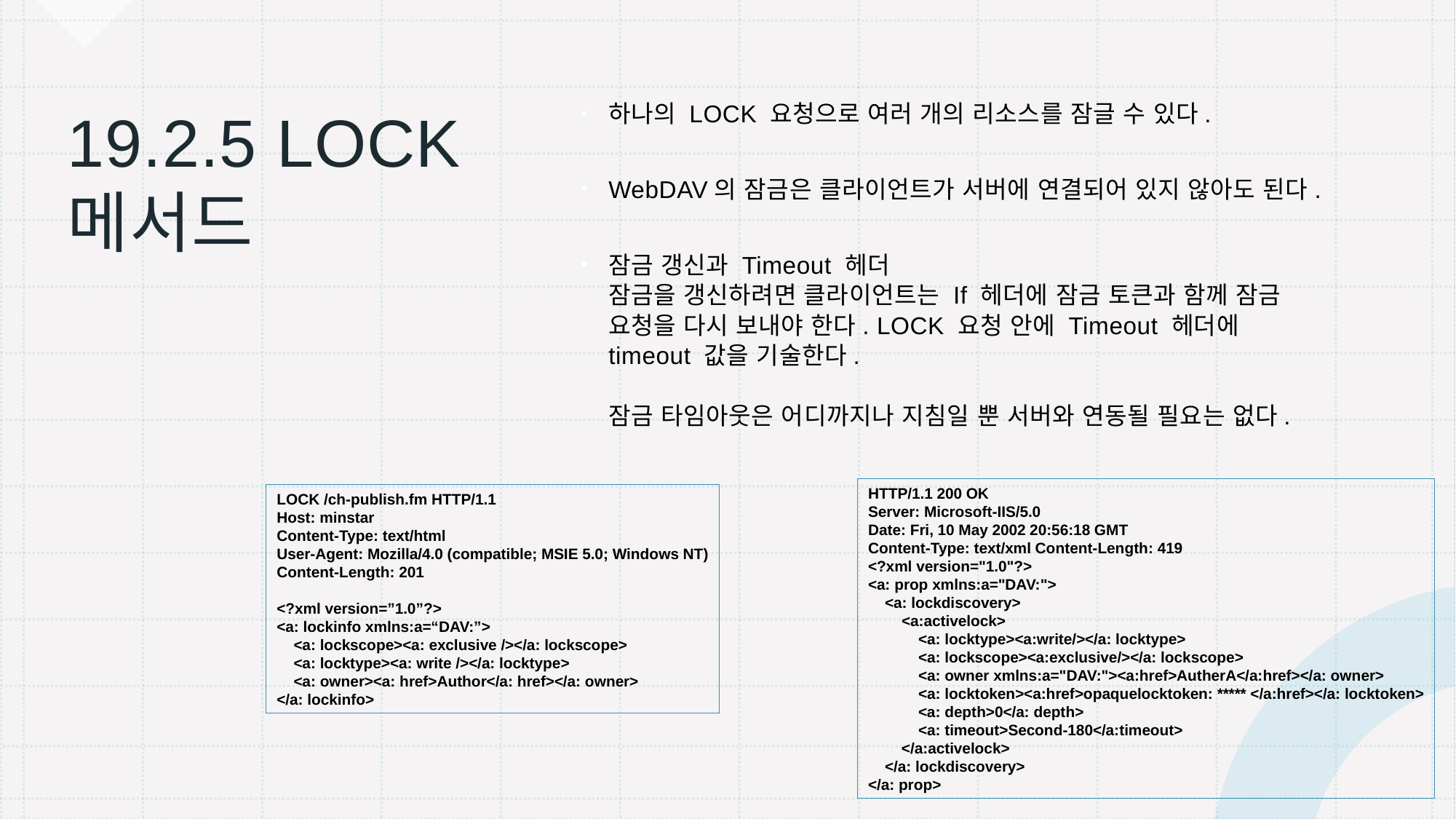

하나의 LOCK 요청으로 여러 개의 리소스를 잠글 수 있다.

WebDAV의 잠금은 클라이언트가 서버에 연결되어 있지 않아도 된다.

잠금 갱신과 Timeout 헤더
잠금을 갱신하려면 클라이언트는 If 헤더에 잠금 토큰과 함께 잠금 요청을 다시 보내야 한다. LOCK 요청 안에 Timeout 헤더에 timeout 값을 기술한다.
잠금 타임아웃은 어디까지나 지침일 뿐 서버와 연동될 필요는 없다.

# 19.2.5 LOCK 메서드
HTTP/1.1 200 OK 
Server: Microsoft-IIS/5.0 
Date: Fri, 10 May 2002 20:56:18 GMT 
Content-Type: text/xml Content-Length: 419 
<?xml version="1.0"?> 
<a: prop xmlns:a="DAV:"> 
    <a: lockdiscovery>
        <a:activelock> 
            <a: locktype><a:write/></a: locktype> 
            <a: lockscope><a:exclusive/></a: lockscope> 
            <a: owner xmlns:a="DAV:"><a:href>AutherA</a:href></a: owner> 
            <a: locktoken><a:href>opaquelocktoken: ***** </a:href></a: locktoken>
            <a: depth>0</a: depth> 
            <a: timeout>Second-180</a:timeout> 
        </a:activelock>
    </a: lockdiscovery> 
</a: prop>
LOCK /ch-publish.fm HTTP/1.1
Host: minstar
Content-Type: text/html
User-Agent: Mozilla/4.0 (compatible; MSIE 5.0; Windows NT)
Content-Length: 201

<?xml version=”1.0”?>
<a: lockinfo xmlns:a=“DAV:”>
    <a: lockscope><a: exclusive /></a: lockscope>
    <a: locktype><a: write /></a: locktype>
    <a: owner><a: href>Author</a: href></a: owner>
</a: lockinfo>